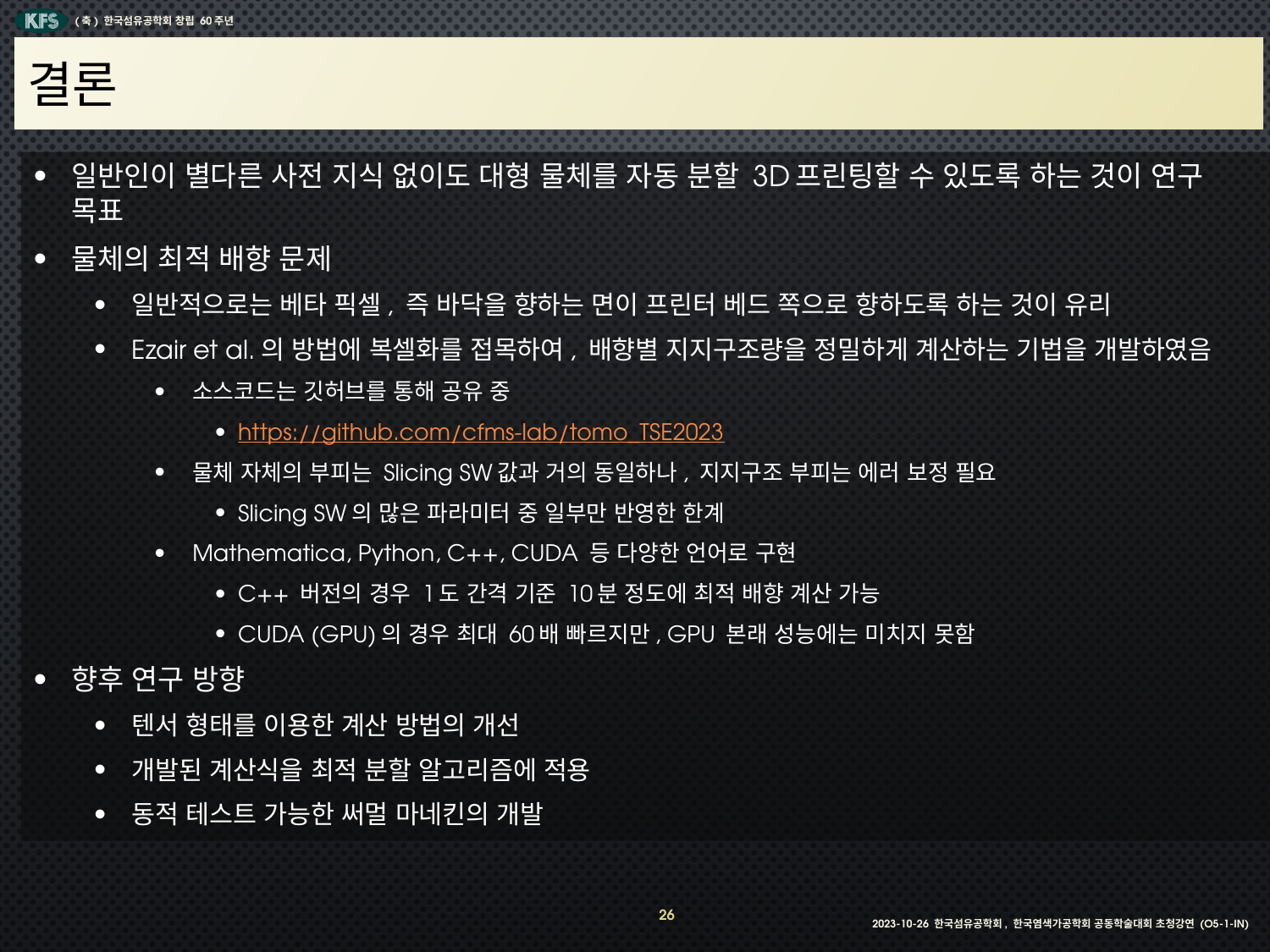

# 결론
일반인이 별다른 사전 지식 없이도 대형 물체를 자동 분할 3D프린팅할 수 있도록 하는 것이 연구 목표
물체의 최적 배향 문제
일반적으로는 베타 픽셀, 즉 바닥을 향하는 면이 프린터 베드 쪽으로 향하도록 하는 것이 유리
Ezair et al.의 방법에 복셀화를 접목하여, 배향별 지지구조량을 정밀하게 계산하는 기법을 개발하였음
소스코드는 깃허브를 통해 공유 중
https://github.com/cfms-lab/tomo_TSE2023
물체 자체의 부피는 Slicing SW값과 거의 동일하나, 지지구조 부피는 에러 보정 필요
Slicing SW의 많은 파라미터 중 일부만 반영한 한계
Mathematica, Python, C++, CUDA 등 다양한 언어로 구현
C++ 버전의 경우 1도 간격 기준 10분 정도에 최적 배향 계산 가능
CUDA (GPU)의 경우 최대 60배 빠르지만, GPU 본래 성능에는 미치지 못함
향후 연구 방향
텐서 형태를 이용한 계산 방법의 개선
개발된 계산식을 최적 분할 알고리즘에 적용
동적 테스트 가능한 써멀 마네킨의 개발
26